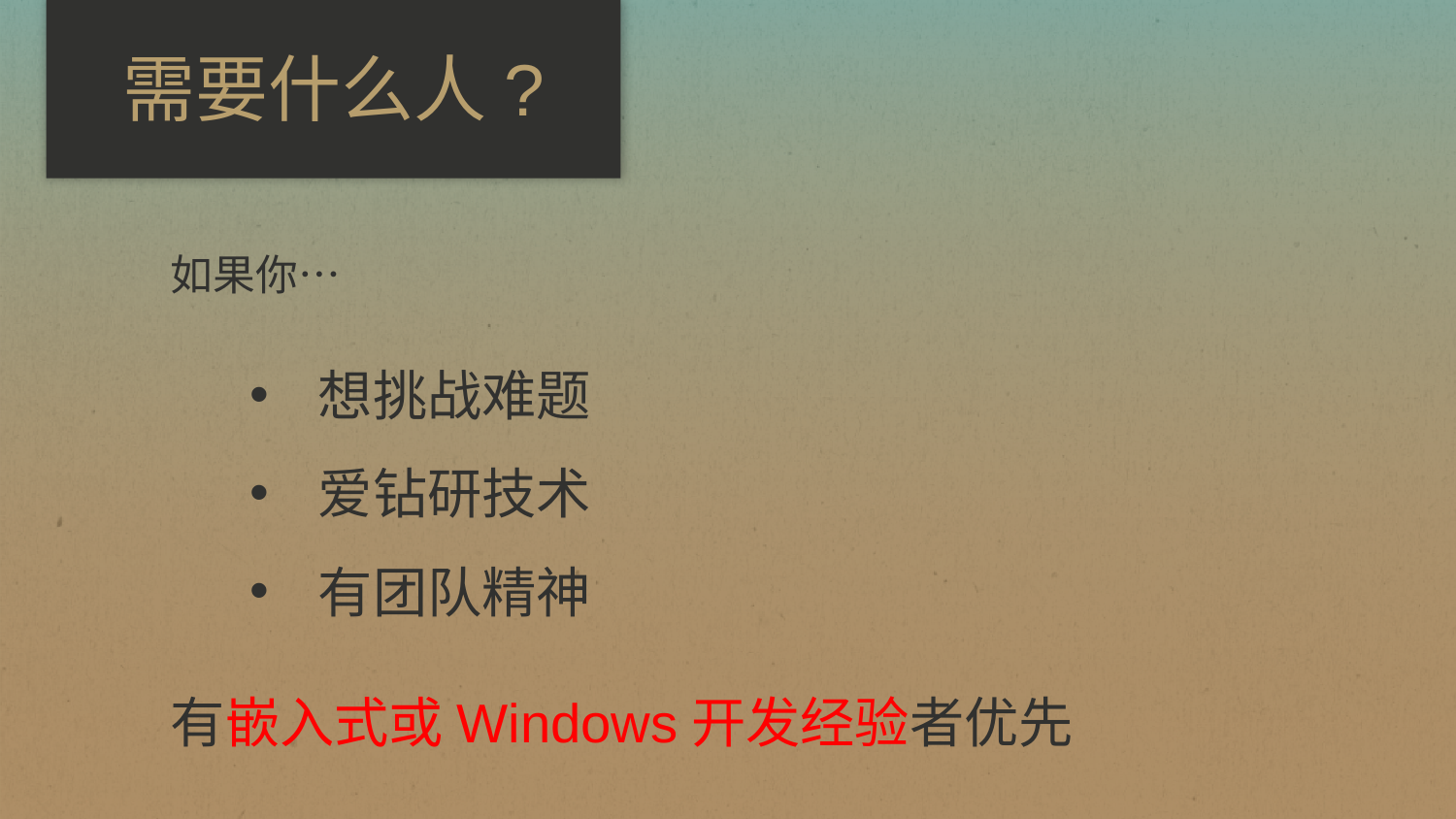

# 需要什么人?
如果你…
想挑战难题
爱钻研技术
有团队精神
有嵌入式或Windows开发经验者优先